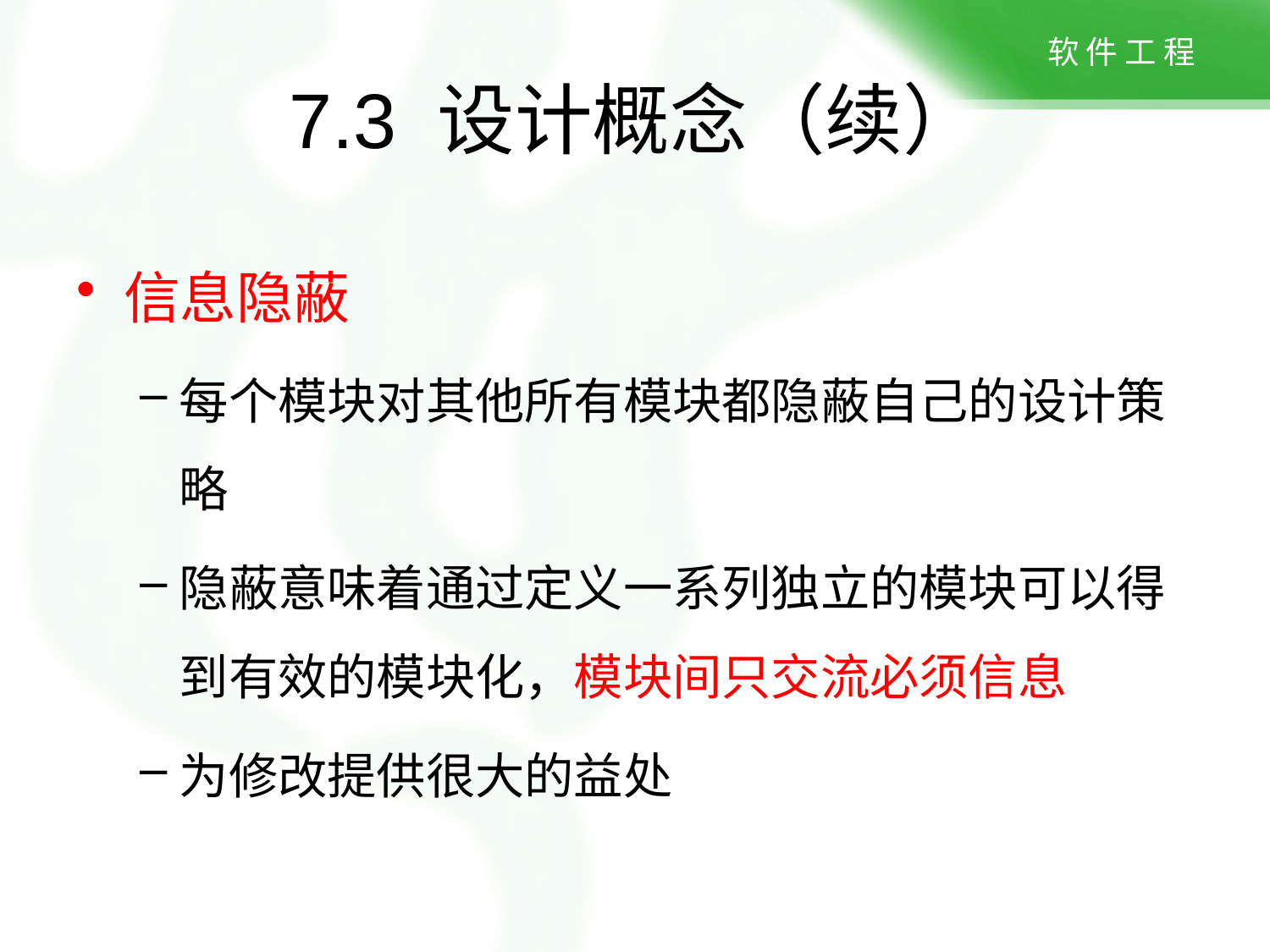

7.3 设计概念（续）
信息隐蔽
每个模块对其他所有模块都隐蔽自己的设计策略
隐蔽意味着通过定义一系列独立的模块可以得到有效的模块化，模块间只交流必须信息
为修改提供很大的益处